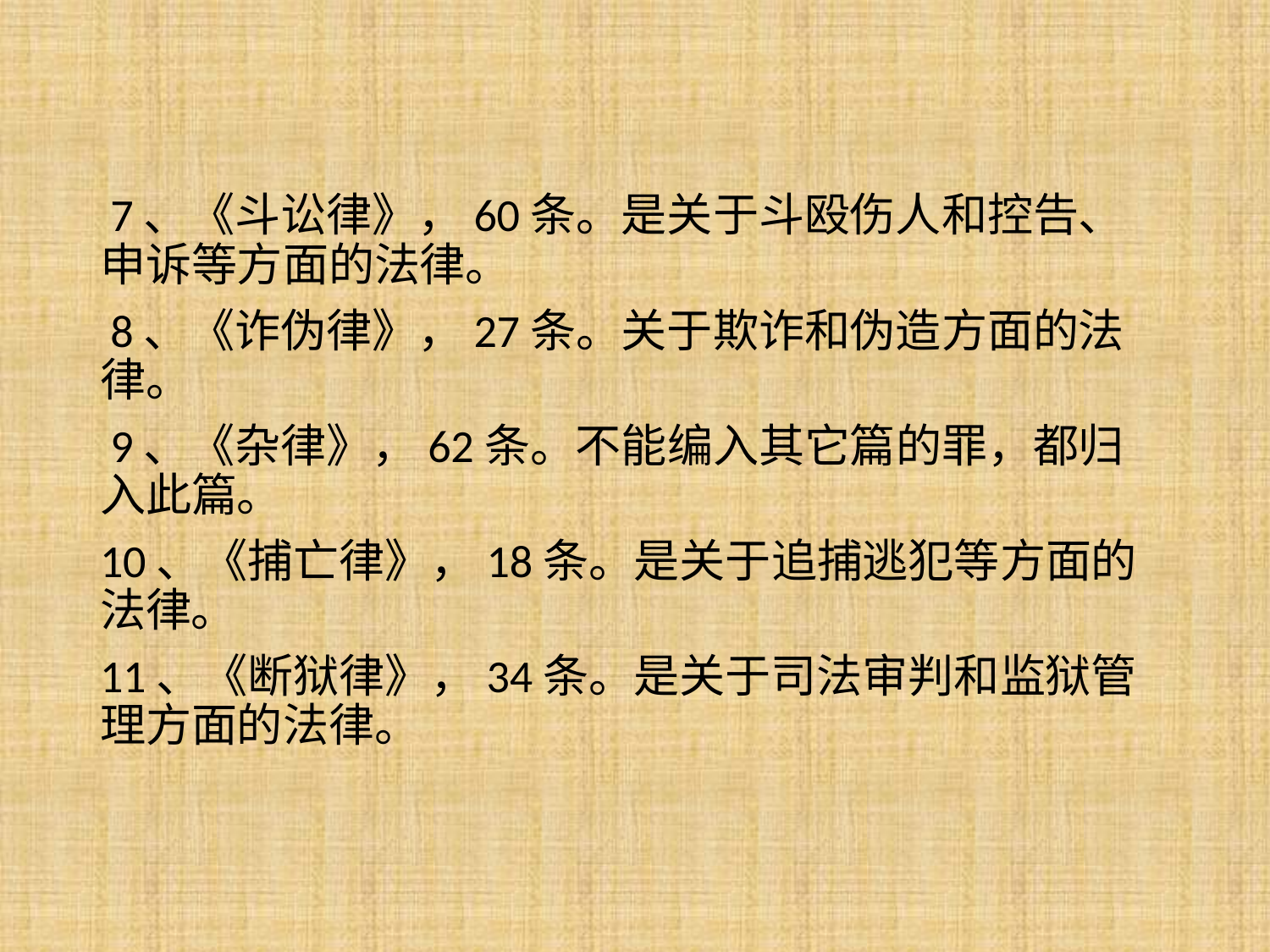

7、《斗讼律》，60条。是关于斗殴伤人和控告、申诉等方面的法律。
 8、《诈伪律》，27条。关于欺诈和伪造方面的法律。
 9、《杂律》，62条。不能编入其它篇的罪，都归入此篇。
10、《捕亡律》，18条。是关于追捕逃犯等方面的法律。
11、《断狱律》，34条。是关于司法审判和监狱管理方面的法律。